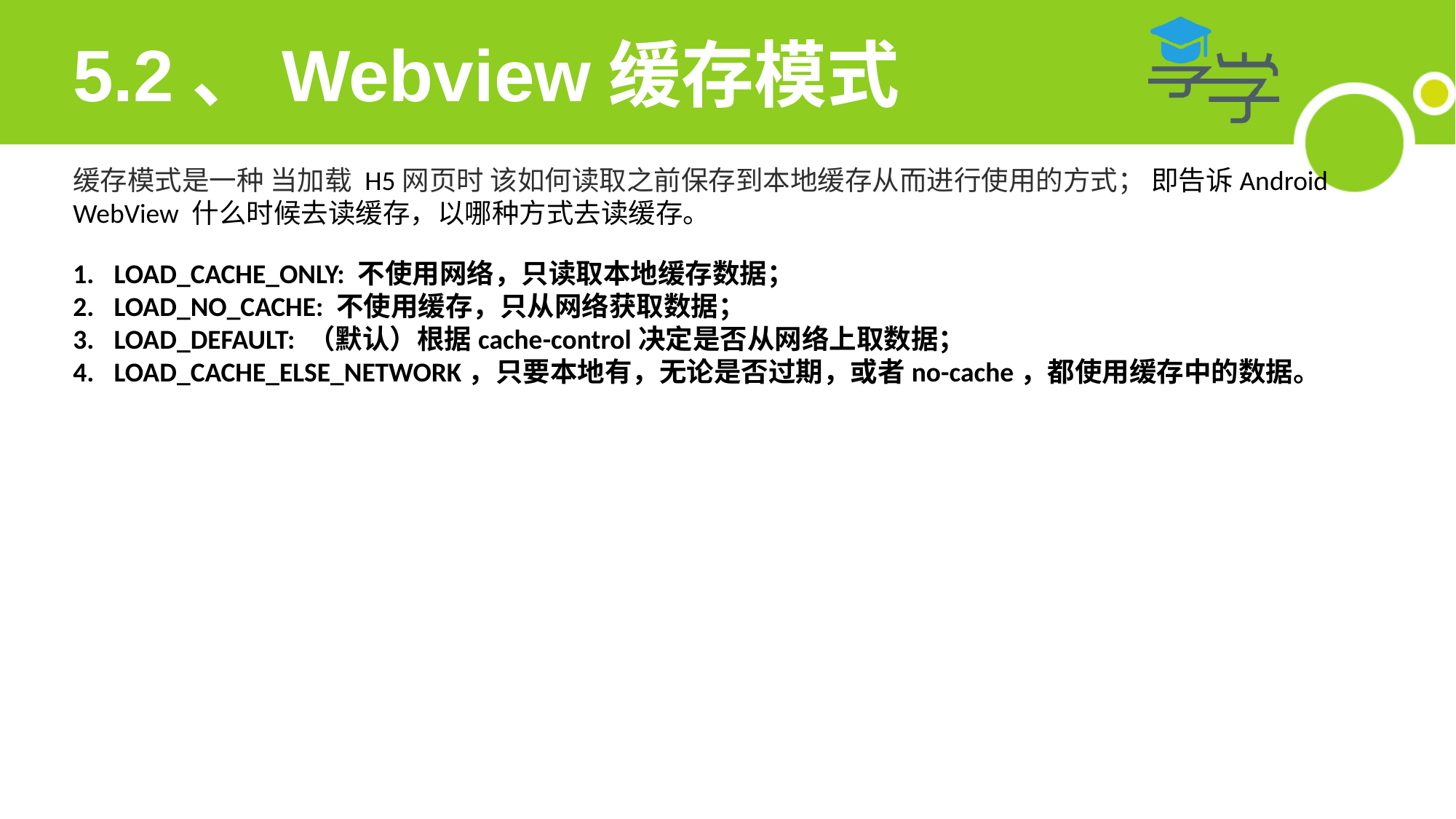

5.2、Webview缓存模式
缓存模式是一种 当加载 H5网页时 该如何读取之前保存到本地缓存从而进行使用的方式； 即告诉Android WebView 什么时候去读缓存，以哪种方式去读缓存。
LOAD_CACHE_ONLY: 不使用网络，只读取本地缓存数据；
LOAD_NO_CACHE: 不使用缓存，只从网络获取数据；
LOAD_DEFAULT: （默认）根据cache-control决定是否从网络上取数据；
LOAD_CACHE_ELSE_NETWORK，只要本地有，无论是否过期，或者no-cache，都使用缓存中的数据。